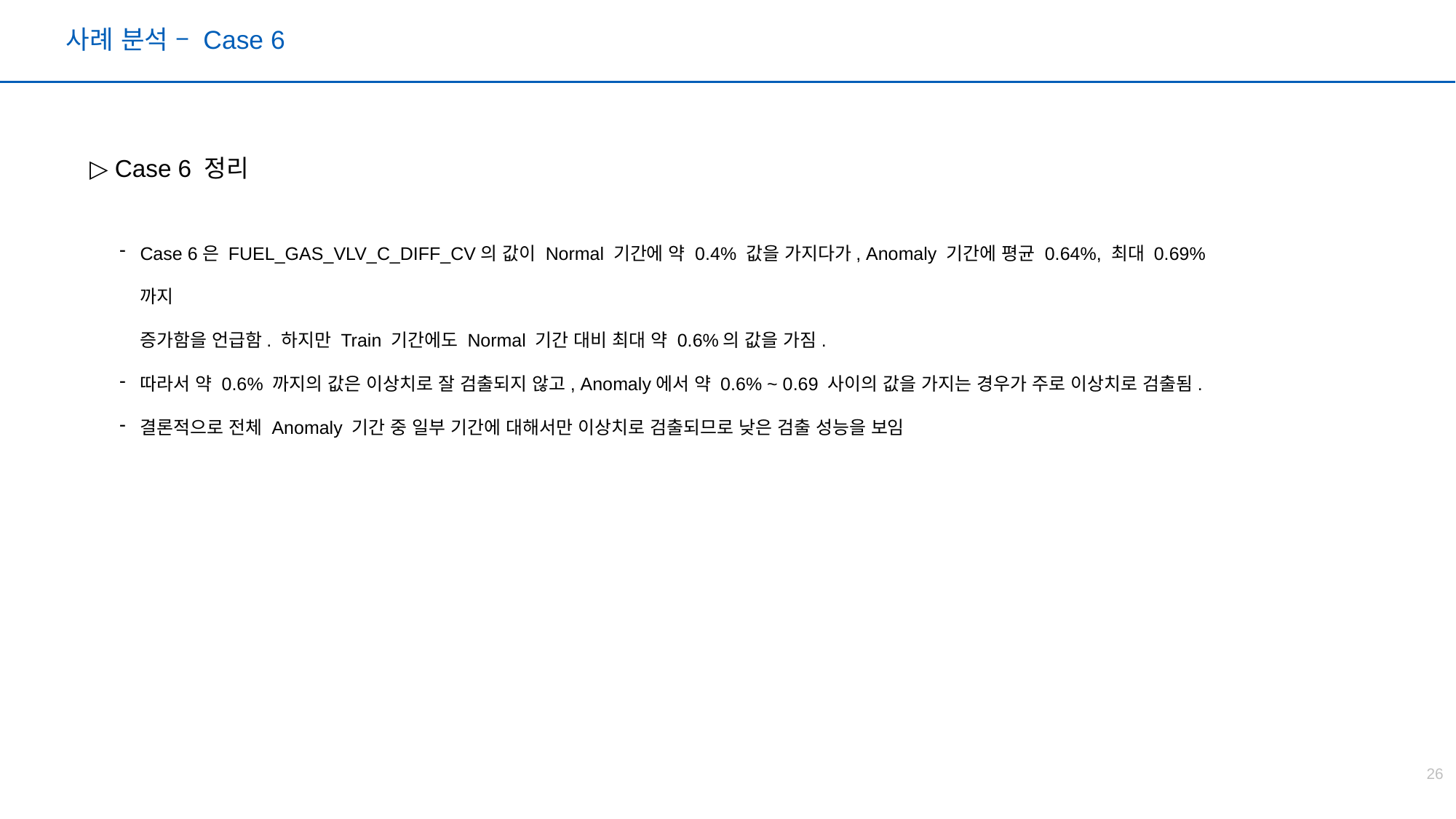

사례 분석 – Case 6
▷ Case 6 정리
Case 6은 FUEL_GAS_VLV_C_DIFF_CV의 값이 Normal 기간에 약 0.4% 값을 가지다가, Anomaly 기간에 평균 0.64%, 최대 0.69% 까지
증가함을 언급함. 하지만 Train 기간에도 Normal 기간 대비 최대 약 0.6%의 값을 가짐.
따라서 약 0.6% 까지의 값은 이상치로 잘 검출되지 않고, Anomaly에서 약 0.6% ~ 0.69 사이의 값을 가지는 경우가 주로 이상치로 검출됨.
결론적으로 전체 Anomaly 기간 중 일부 기간에 대해서만 이상치로 검출되므로 낮은 검출 성능을 보임